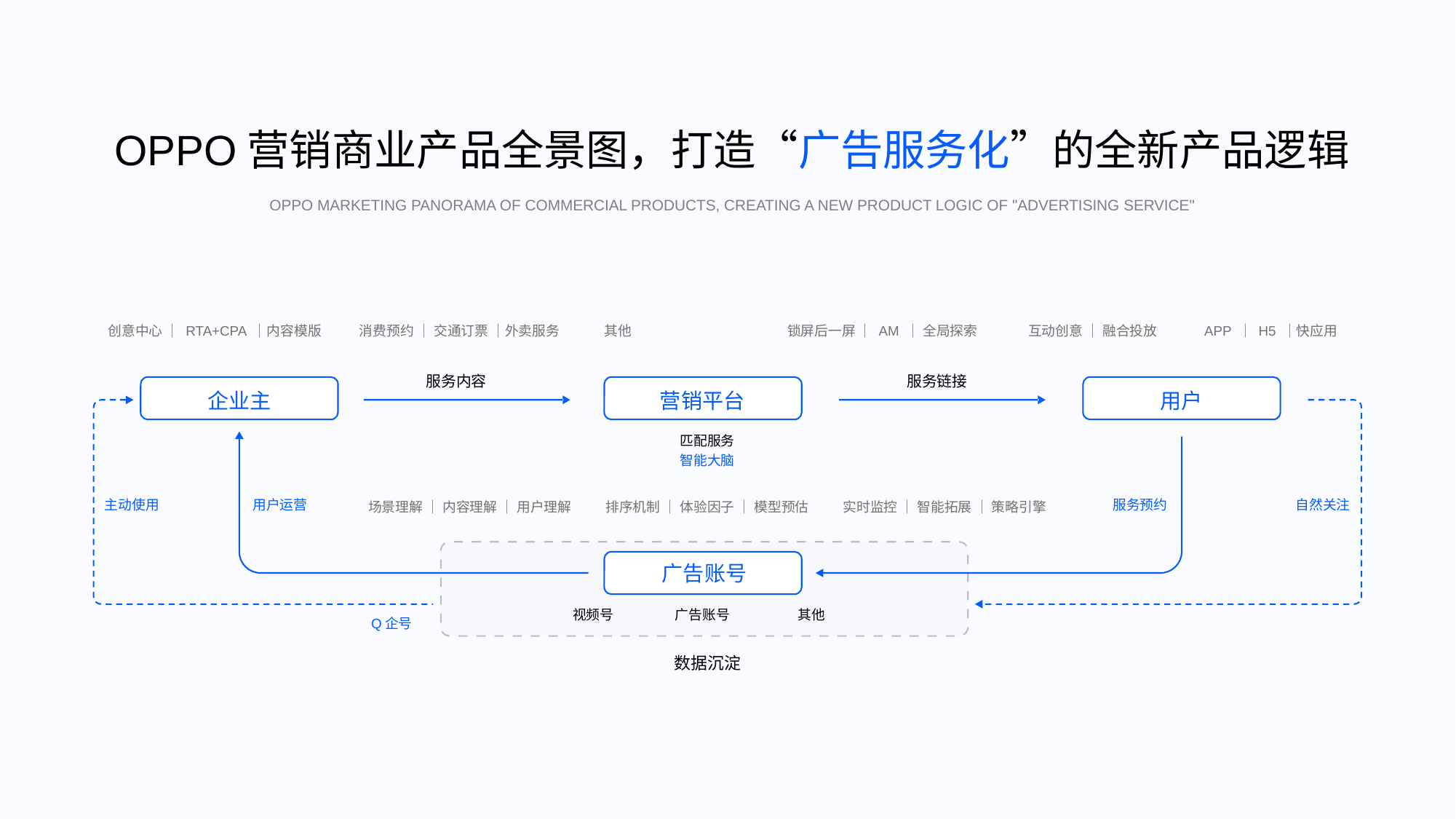

OPPO营销商业产品全景图，打造“广告服务化”的全新产品逻辑
OPPO MARKETING PANORAMA OF COMMERCIAL PRODUCTS, CREATING A NEW PRODUCT LOGIC OF "ADVERTISING SERVICE"
创意中心 ｜ RTA+CPA ｜内容模版
消费预约 ｜ 交通订票 ｜外卖服务
其他
锁屏后一屏 ｜ AM ｜ 全局探索
互动创意 ｜ 融合投放
APP ｜ H5 ｜快应用
服务内容
服务链接

企业主
营销平台
用户

匹配服务

智能大脑
主动使用
用户运营
服务预约
自然关注
场景理解 ｜ 内容理解 ｜ 用户理解
排序机制 ｜ 体验因子 ｜ 模型预估
实时监控 ｜ 智能拓展 ｜ 策略引擎

广告账号

视频号
广告账号
其他
Q企号
数据沉淀